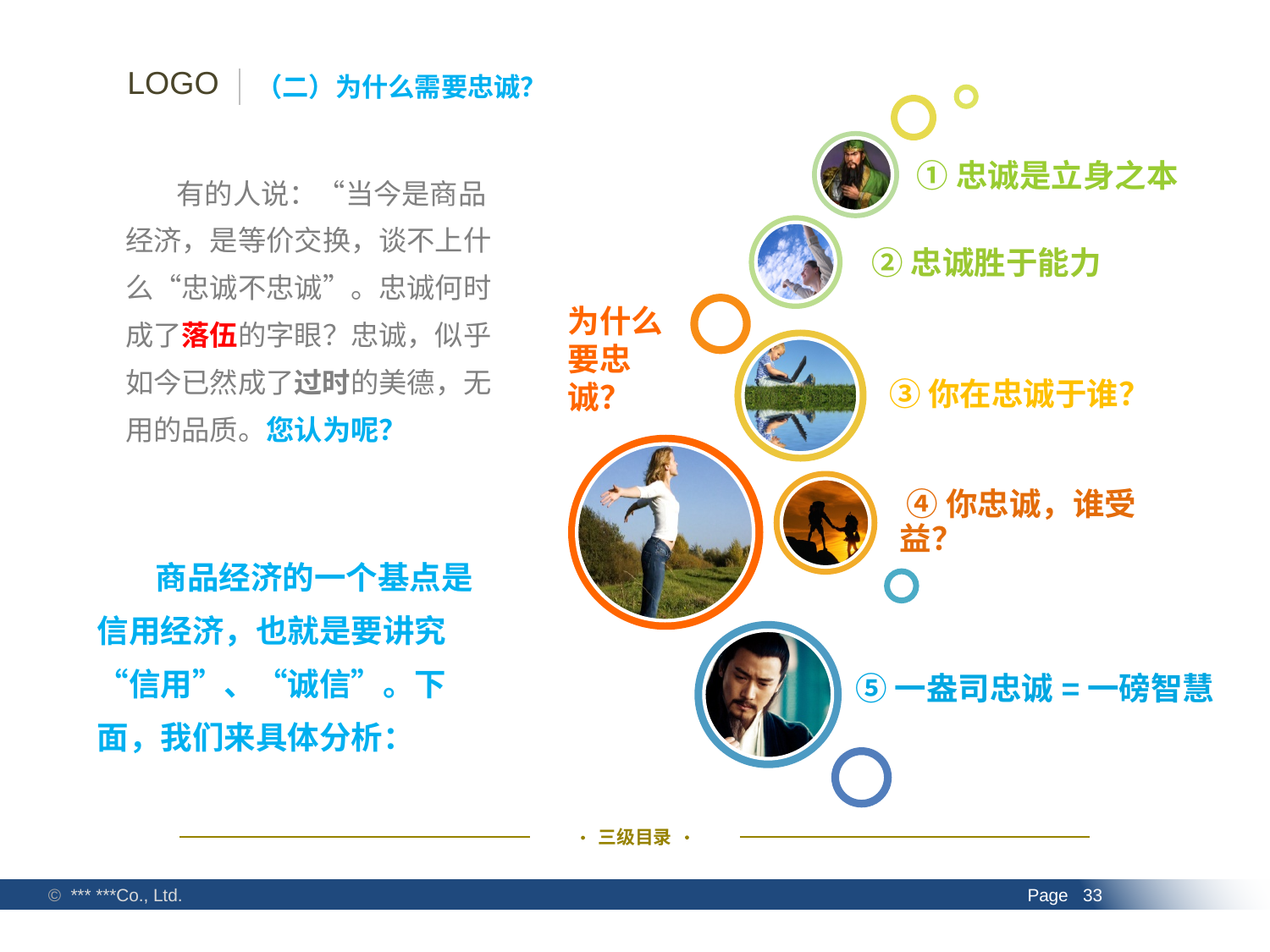

# （二）为什么需要忠诚？
为什么要忠诚？
 ④你忠诚，谁受益？
③你在忠诚于谁？
 ②忠诚胜于能力
①忠诚是立身之本
⑤一盎司忠诚=一磅智慧
       有的人说：“当今是商品经济，是等价交换，谈不上什么“忠诚不忠诚”。忠诚何时成了落伍的字眼？忠诚，似乎如今已然成了过时的美德，无用的品质。您认为呢？
       商品经济的一个基点是信用经济，也就是要讲究“信用”、“诚信”。下面，我们来具体分析：
三级目录